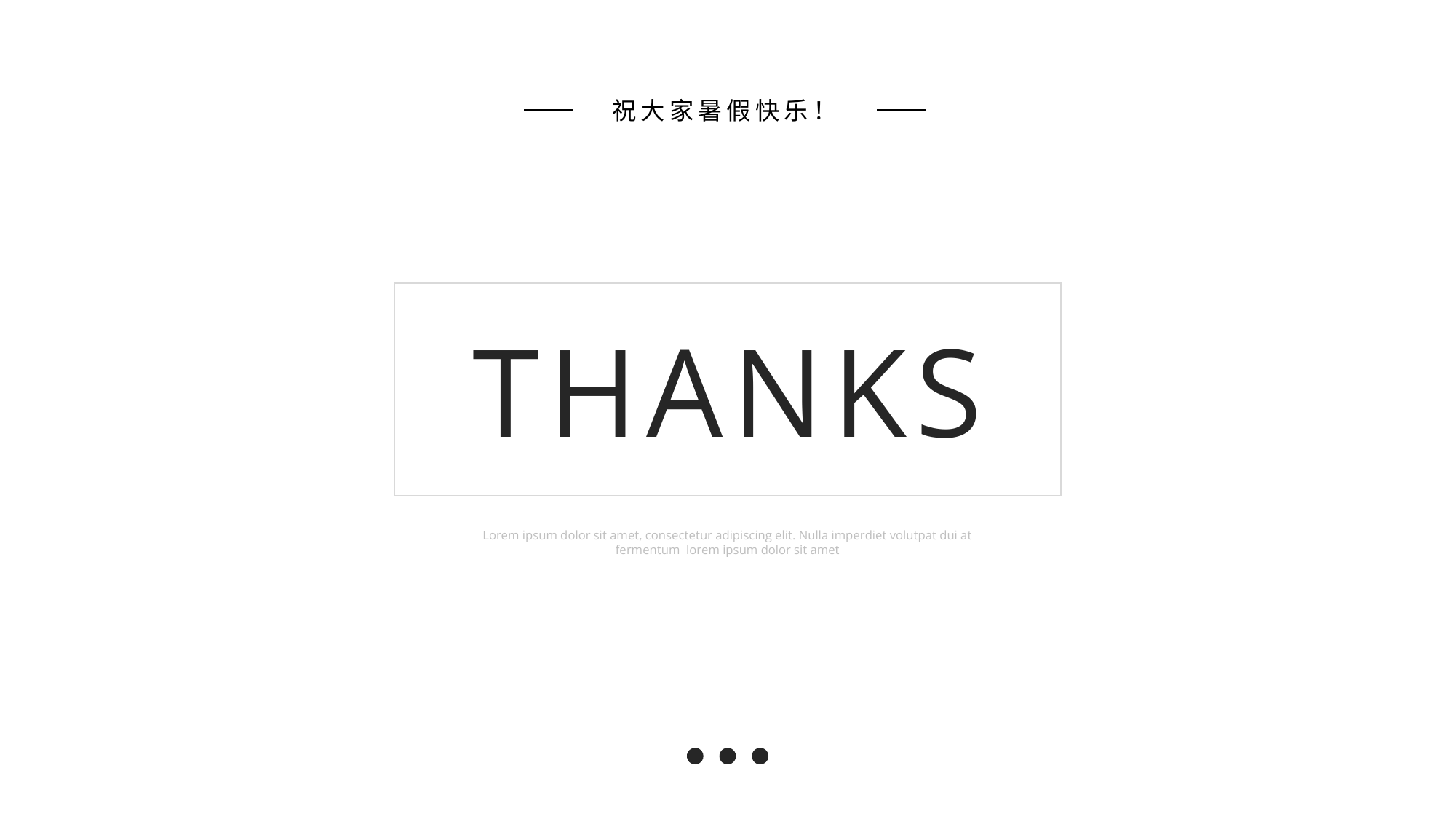

祝大家暑假快乐！

THANKS
Lorem ipsum dolor sit amet, consectetur adipiscing elit. Nulla imperdiet volutpat dui at fermentum  lorem ipsum dolor sit amet